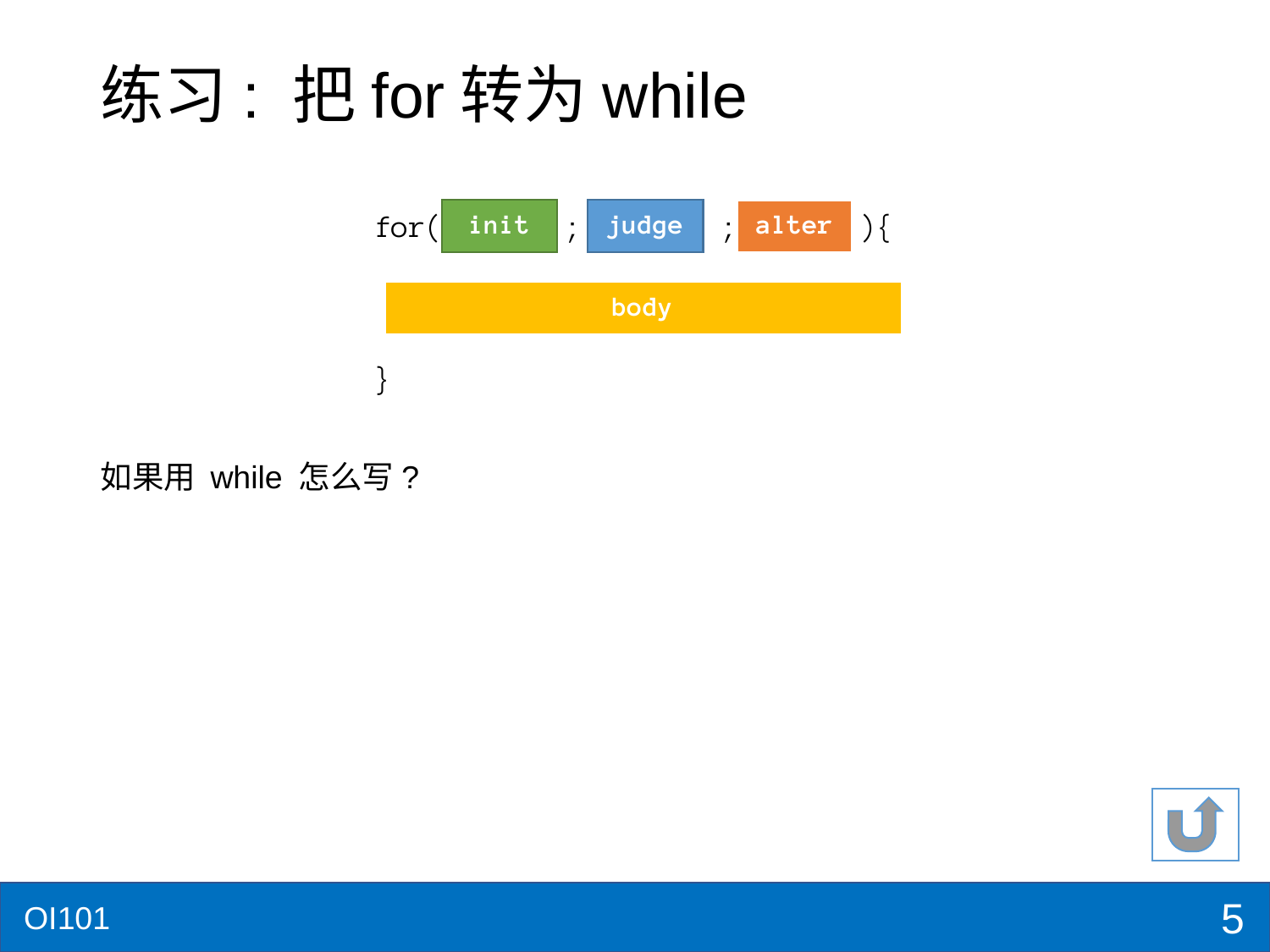

# 练习: 把for转为while
for(       ;        ;       ){

}
init
judge
alter
body
如果用 while 怎么写?

5